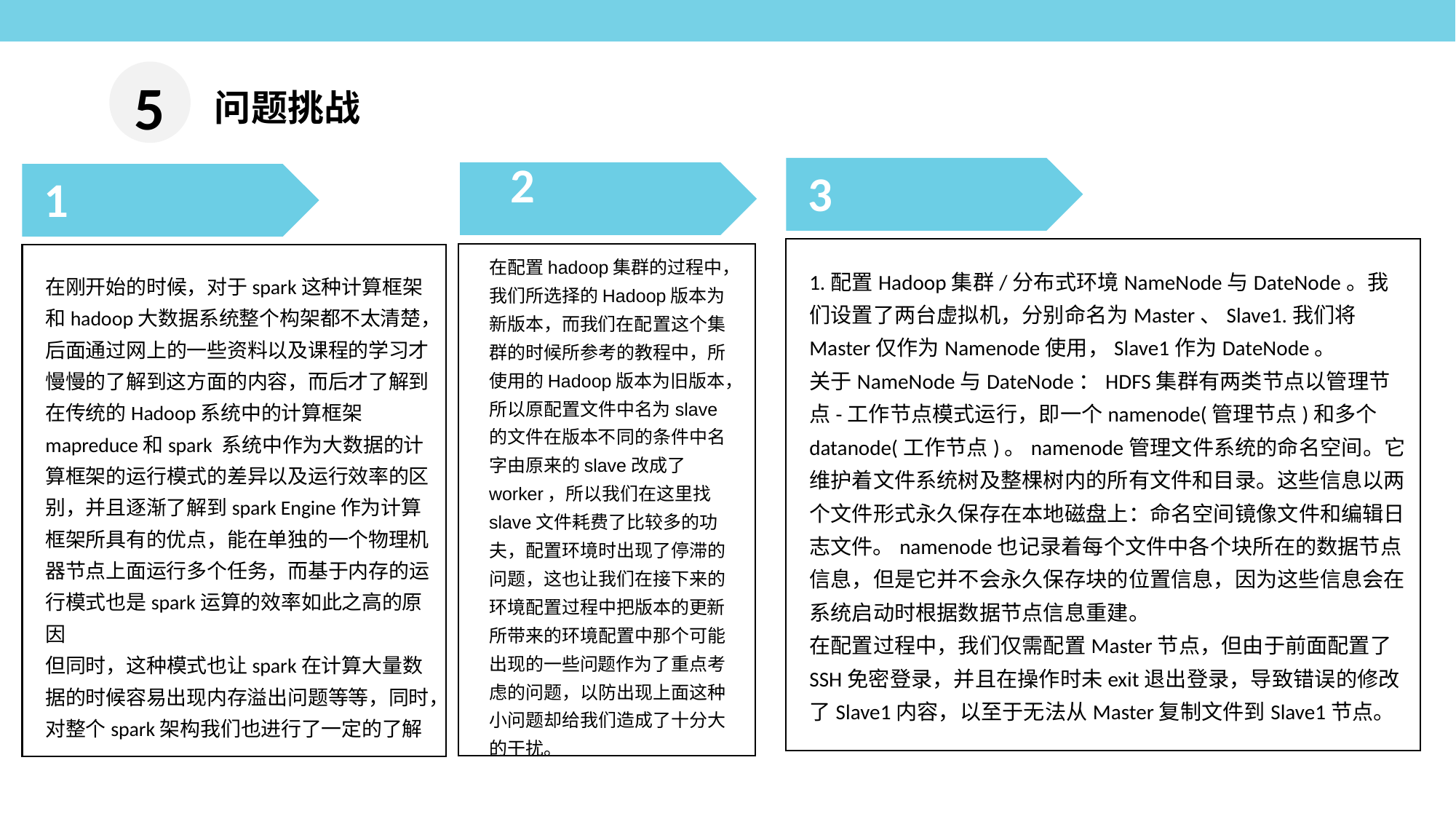

5
问题挑战
 2

 3

 1

在配置hadoop集群的过程中，我们所选择的Hadoop版本为新版本，而我们在配置这个集群的时候所参考的教程中，所使用的Hadoop版本为旧版本，所以原配置文件中名为slave的文件在版本不同的条件中名字由原来的slave改成了worker，所以我们在这里找slave文件耗费了比较多的功夫，配置环境时出现了停滞的问题，这也让我们在接下来的环境配置过程中把版本的更新所带来的环境配置中那个可能出现的一些问题作为了重点考虑的问题，以防出现上面这种小问题却给我们造成了十分大的干扰。

1.配置Hadoop集群/分布式环境NameNode与DateNode。我们设置了两台虚拟机，分别命名为Master、Slave1.我们将Master仅作为Namenode使用，Slave1作为DateNode。
关于NameNode与DateNode：HDFS集群有两类节点以管理节点-工作节点模式运行，即一个namenode(管理节点)和多个datanode(工作节点)。namenode管理文件系统的命名空间。它维护着文件系统树及整棵树内的所有文件和目录。这些信息以两个文件形式永久保存在本地磁盘上：命名空间镜像文件和编辑日志文件。namenode也记录着每个文件中各个块所在的数据节点信息，但是它并不会永久保存块的位置信息，因为这些信息会在系统启动时根据数据节点信息重建。
在配置过程中，我们仅需配置Master节点，但由于前面配置了SSH免密登录，并且在操作时未exit退出登录，导致错误的修改了Slave1内容，以至于无法从Master复制文件到Slave1节点。
在刚开始的时候，对于spark这种计算框架和hadoop大数据系统整个构架都不太清楚，后面通过网上的一些资料以及课程的学习才慢慢的了解到这方面的内容，而后才了解到在传统的Hadoop系统中的计算框架mapreduce和spark 系统中作为大数据的计算框架的运行模式的差异以及运行效率的区别，并且逐渐了解到spark Engine作为计算框架所具有的优点，能在单独的一个物理机器节点上面运行多个任务，而基于内存的运行模式也是spark运算的效率如此之高的原因
但同时，这种模式也让spark在计算大量数据的时候容易出现内存溢出问题等等，同时，对整个spark架构我们也进行了一定的了解